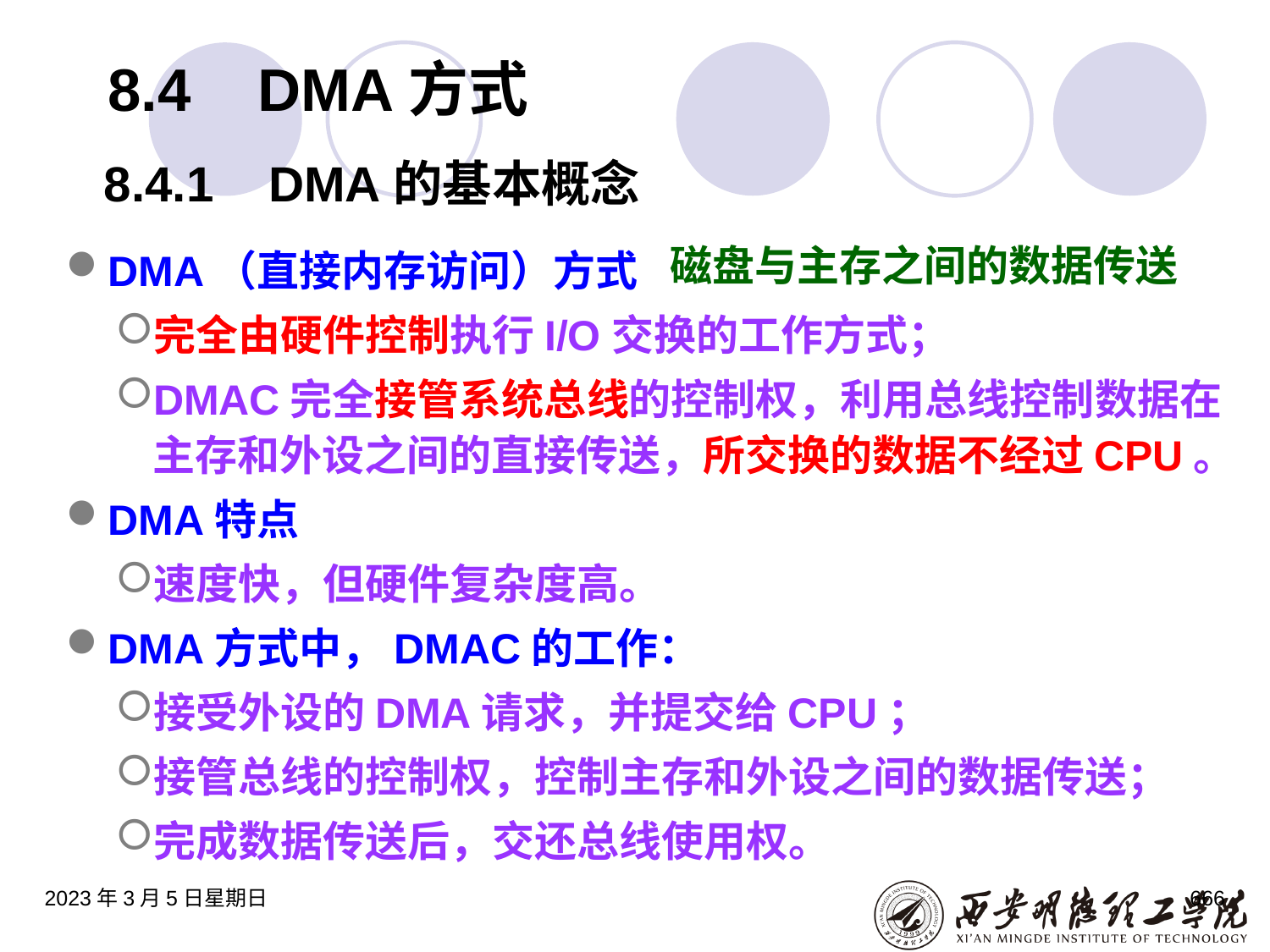

# 8.4    DMA方式
8.4.1    DMA的基本概念
DMA（直接内存访问）方式
完全由硬件控制执行I/O交换的工作方式；
DMAC完全接管系统总线的控制权，利用总线控制数据在主存和外设之间的直接传送，所交换的数据不经过CPU。
DMA特点
速度快，但硬件复杂度高。
DMA方式中，DMAC的工作：
接受外设的DMA请求，并提交给CPU；
接管总线的控制权，控制主存和外设之间的数据传送；
完成数据传送后，交还总线使用权。
磁盘与主存之间的数据传送
2023年3月5日星期日
666